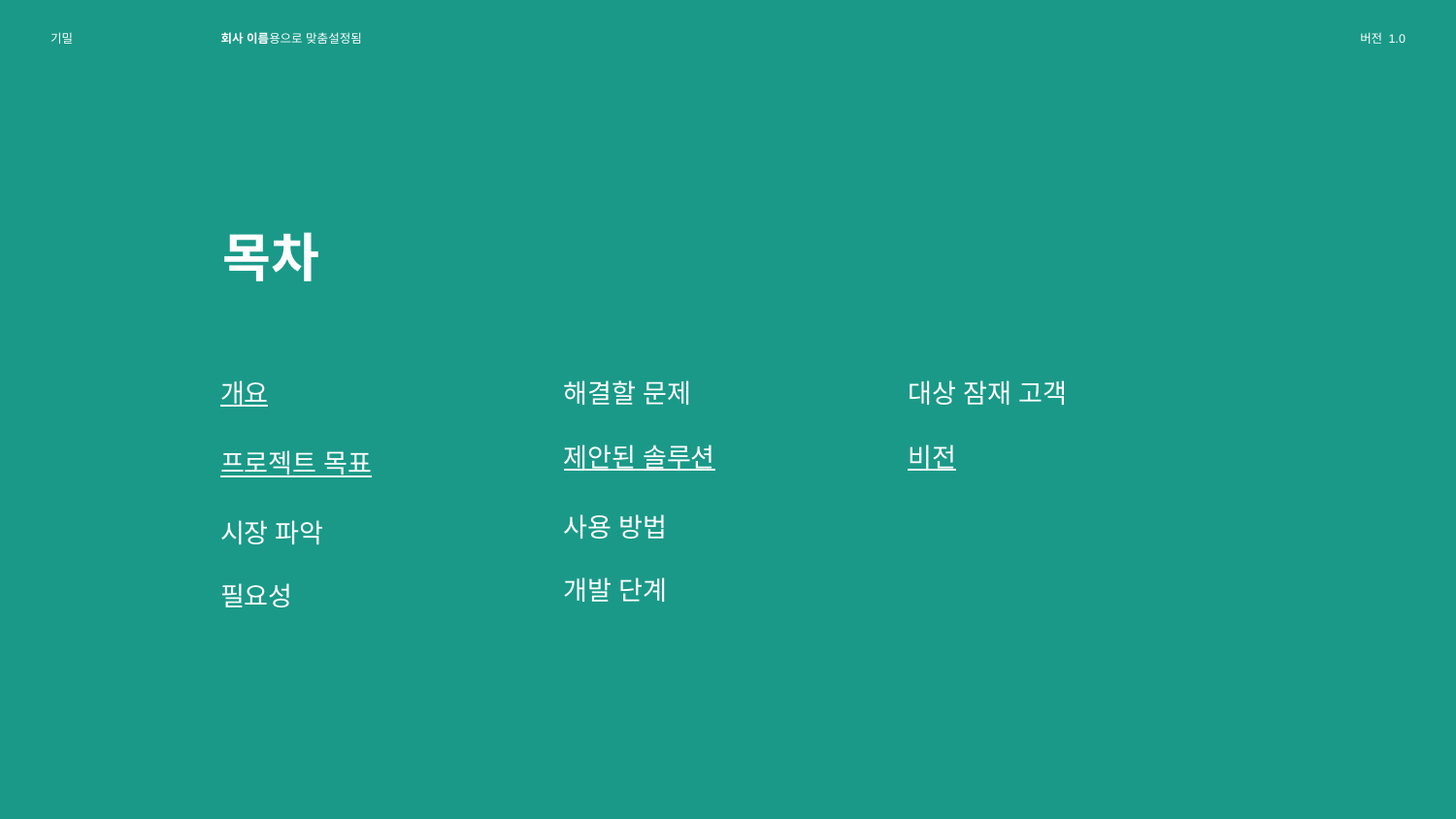

# 목차
개요
프로젝트 목표
시장 파악

필요성
해결할 문제
제안된 솔루션
사용 방법
개발 단계
대상 잠재 고객
비전